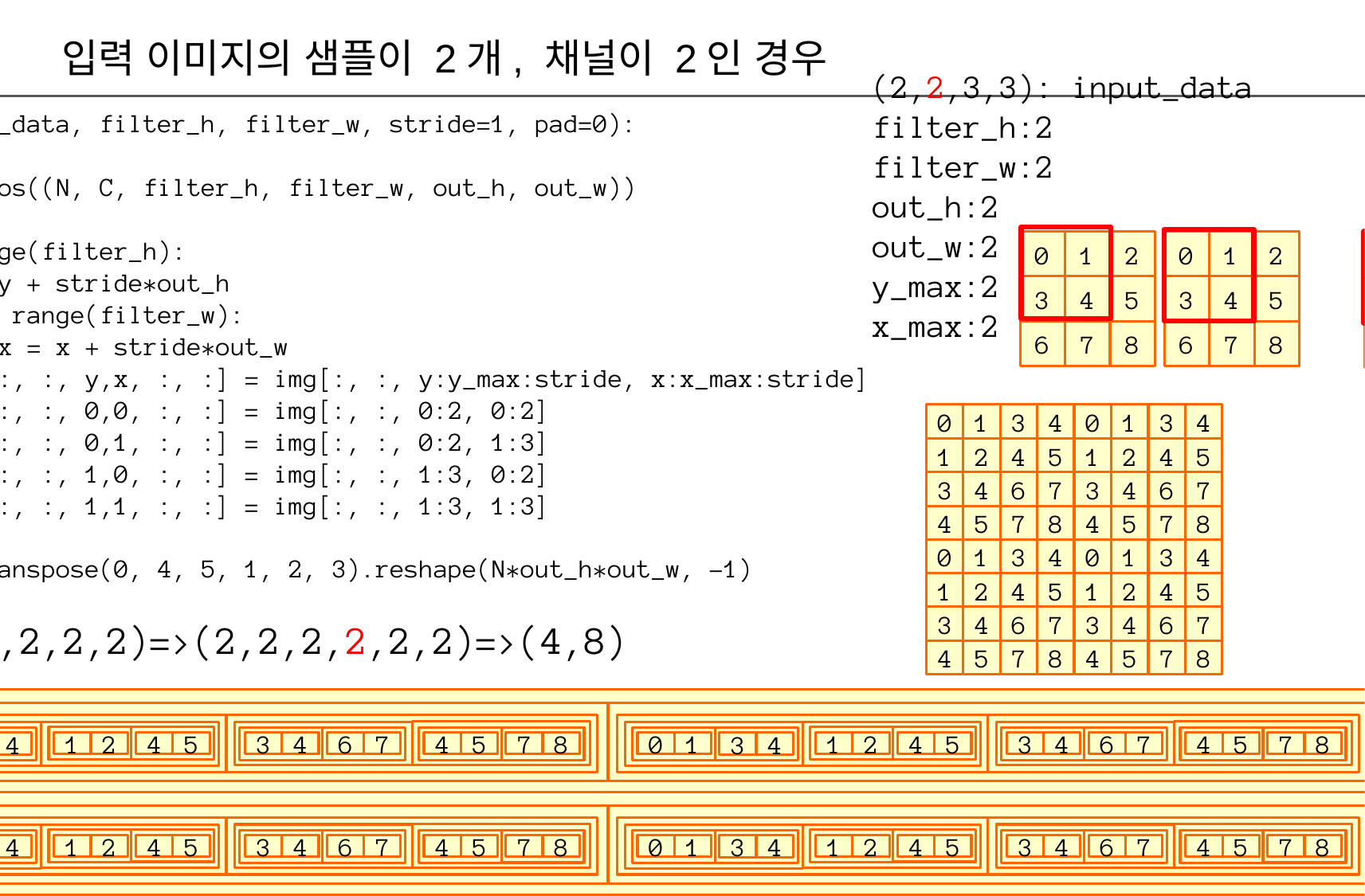

입력 이미지의 샘플이 2개, 채널이 2인 경우
(2,2,3,3): input_data
filter_h:2
filter_w:2
out_h:2
out_w:2
y_max:2
x_max:2
def im2col(input_data, filter_h, filter_w, stride=1, pad=0):
    ...
    col = np.zeros((N, C, filter_h, filter_w, out_h, out_w))

    for y in range(filter_h):
        y_max = y + stride*out_h
        for x in range(filter_w):
            x_max = x + stride*out_w
            col[:, :, y,x, :, :] = img[:, :, y:y_max:stride, x:x_max:stride]
          # col[:, :, 0,0, :, :] = img[:, :, 0:2, 0:2]
          # col[:, :, 0,1, :, :] = img[:, :, 0:2, 1:3]
          # col[:, :, 1,0, :, :] = img[:, :, 1:3, 0:2]
          # col[:, :, 1,1, :, :] = img[:, :, 1:3, 1:3]

    col = col.transpose(0, 4, 5, 1, 2, 3).reshape(N*out_h*out_w, -1)
    return col

0
1
2
0
1
2
3
4
5
6
7
8
3
4
5
6
7
8

0
1
2
3
4
5
6
7
8
0
1
2
3
4
5
6
7
8
0
1
3
4
0
1
3
4
1
2
4
5
1
2
4
5
3
4
6
7
3
4
6
7
4
5
7
8
4
5
7
8
0
1
3
4
0
1
3
4
1
2
4
5
1
2
4
5
3
4
6
7
3
4
6
7
4
5
7
8
4
5
7
8
(2,2,2,2,2,2)=>(2,2,2,2,2,2)=>(4,8)

x

1
4
2
5
4
7
4
5
7
8
0
3
1
4
3
6

x

1
4
2
5
4
7
4
5
7
8
0
3
1
4
3
6

x

1
4
2
5
4
7
4
5
7
8
0
3
1
4
3
6

x

1
4
2
5
4
7
4
5
7
8
0
3
1
4
3
6